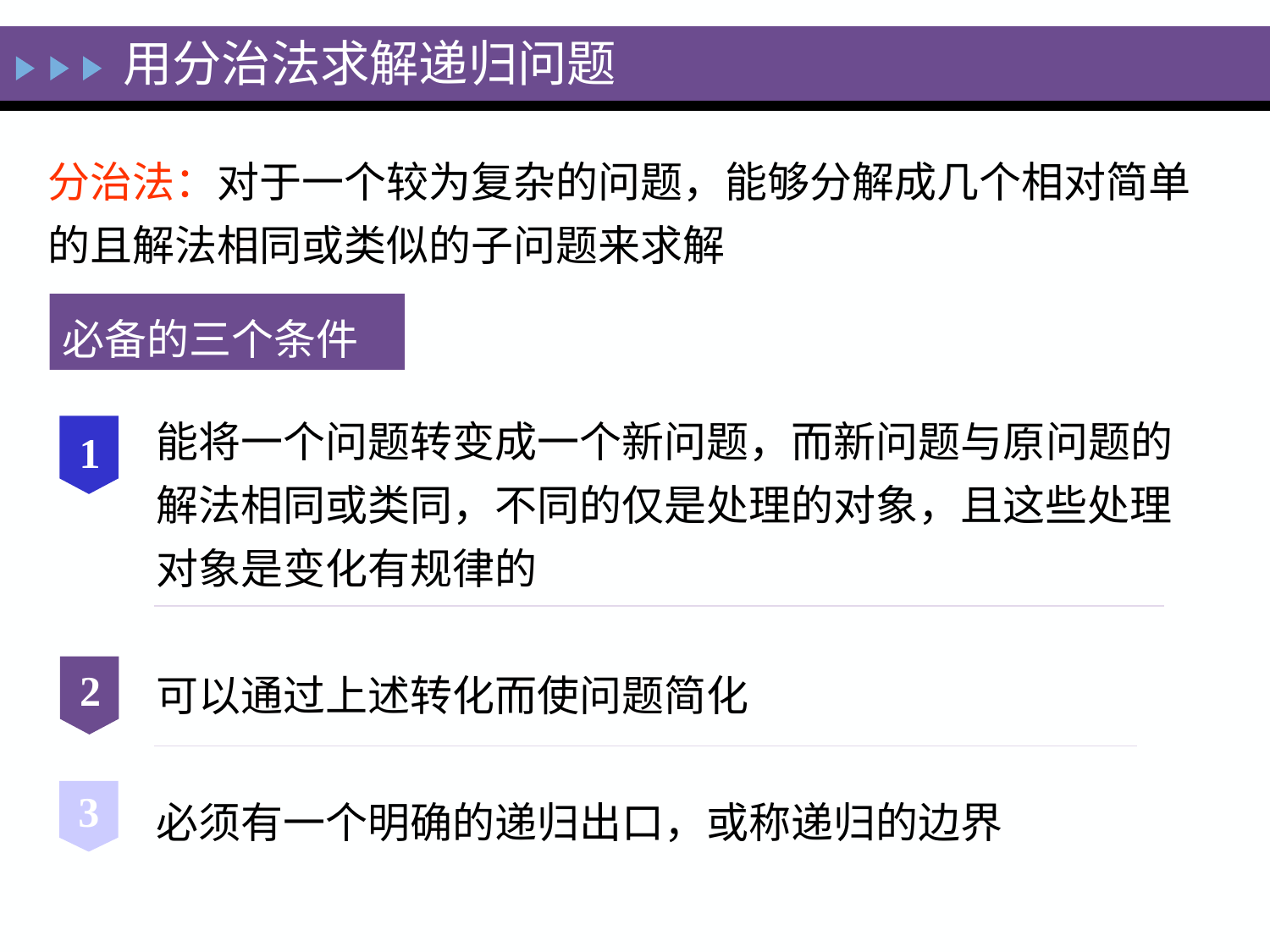

用分治法求解递归问题
分治法：对于一个较为复杂的问题，能够分解成几个相对简单的且解法相同或类似的子问题来求解
必备的三个条件
能将一个问题转变成一个新问题，而新问题与原问题的解法相同或类同，不同的仅是处理的对象，且这些处理对象是变化有规律的

可以通过上述转化而使问题简化

必须有一个明确的递归出口，或称递归的边界
1

2

3